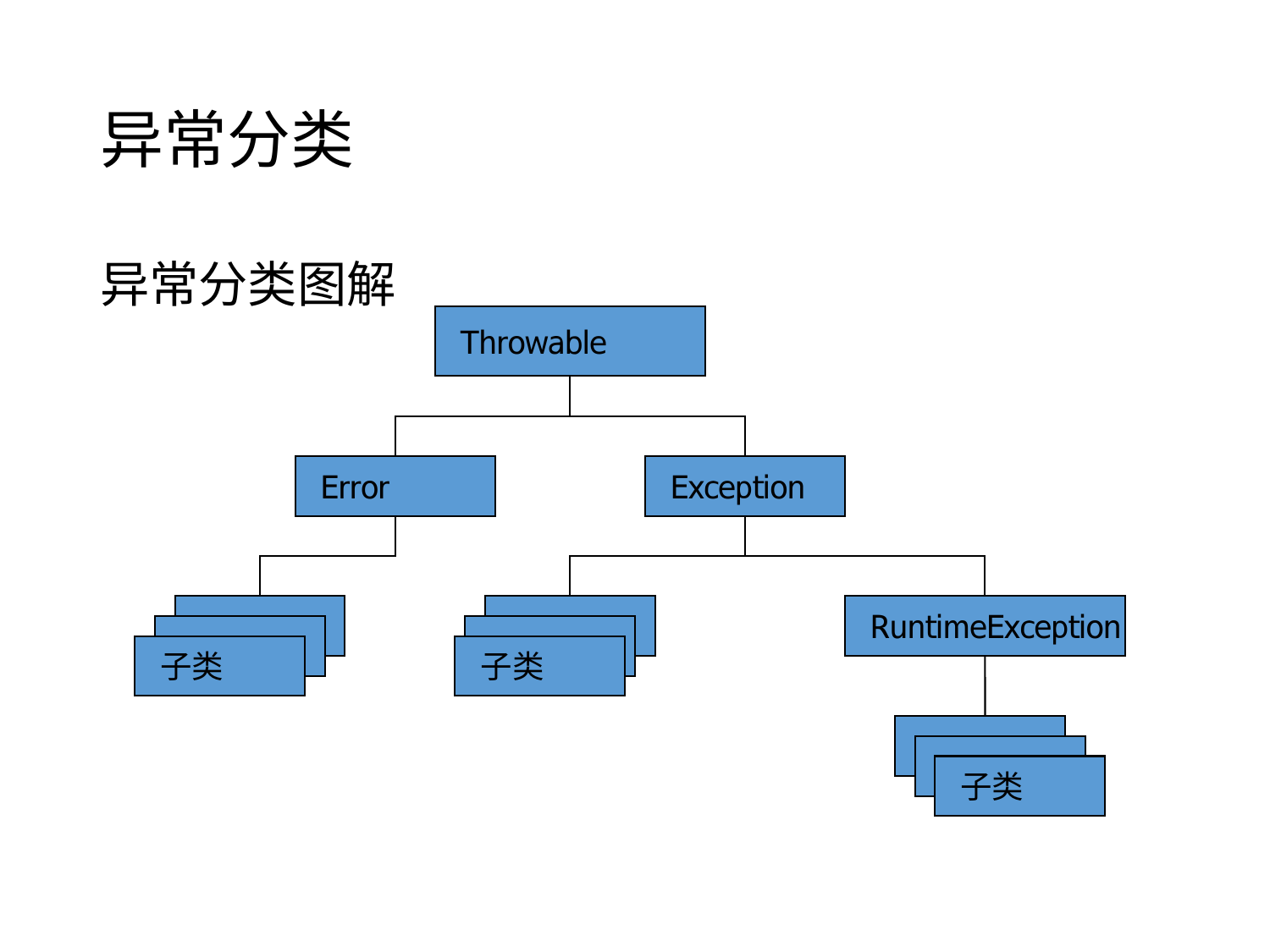

# 异常分类
异常分类图解
Throwable
Error
Exception

RuntimeException

子类
子类

子类